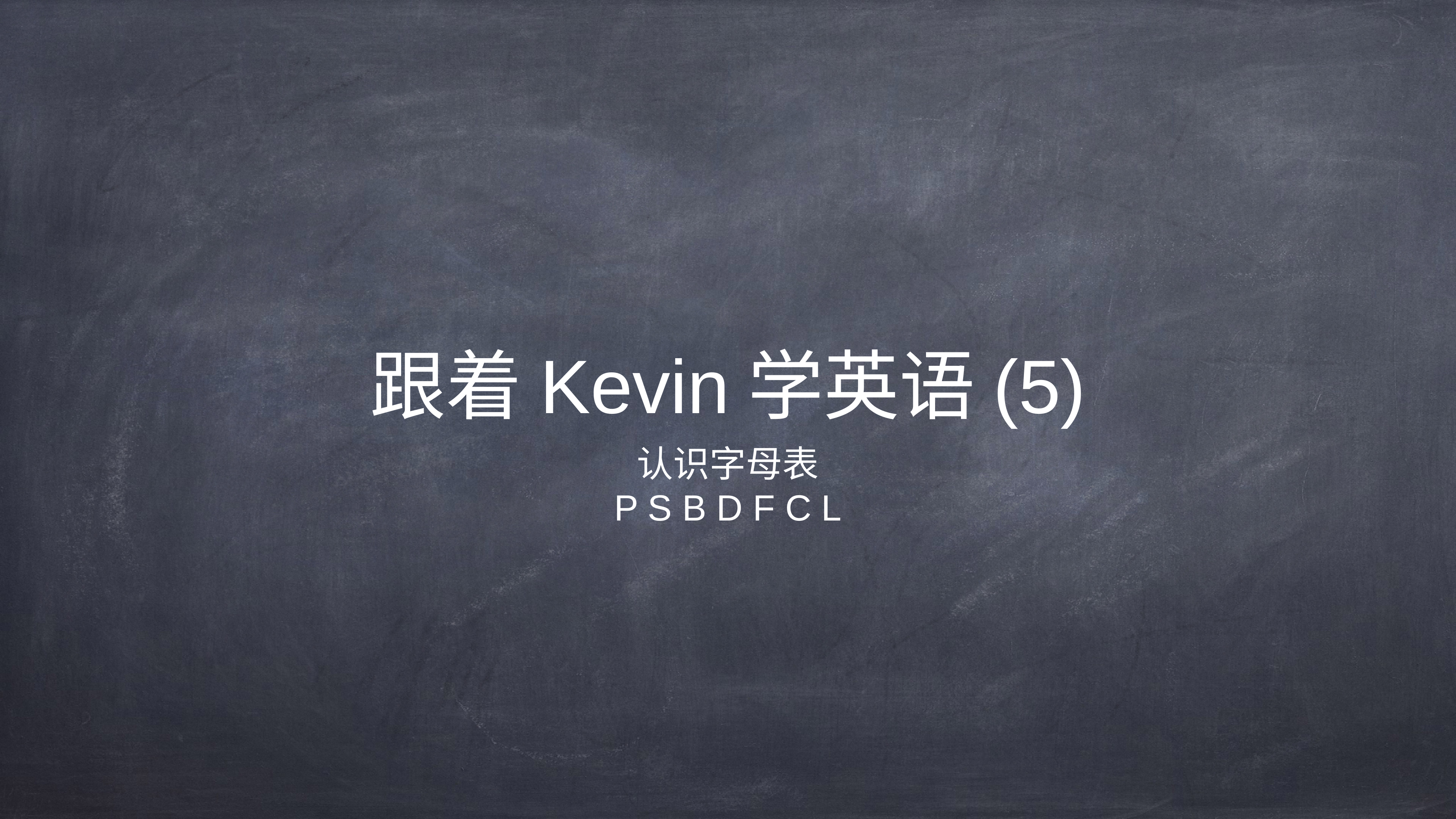

# 跟着Kevin学英语(5)
认识字母表
P S B D F C L